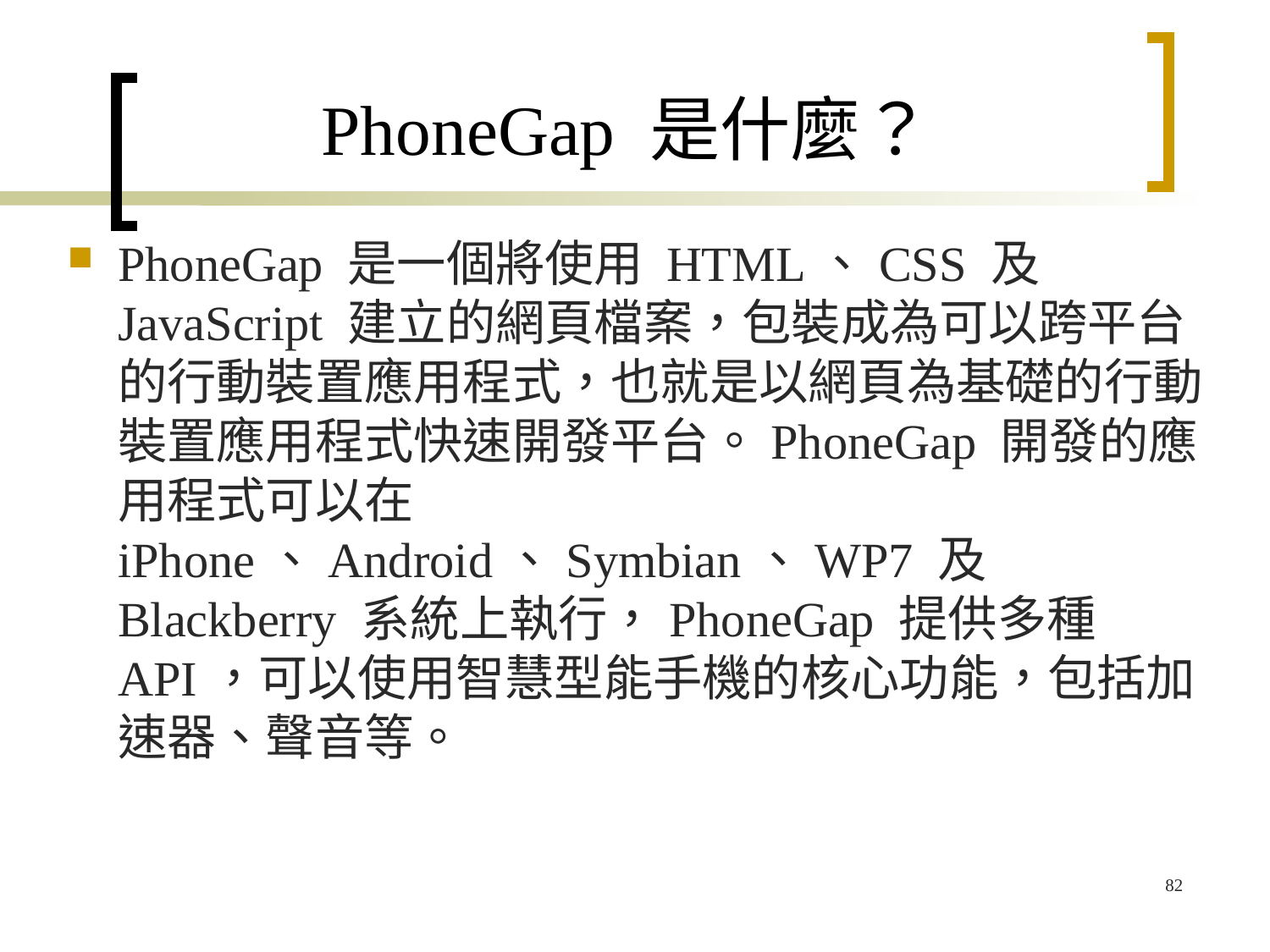

# PhoneGap 是什麼？
PhoneGap 是一個將使用 HTML、CSS 及 JavaScript 建立的網頁檔案，包裝成為可以跨平台的行動裝置應用程式，也就是以網頁為基礎的行動裝置應用程式快速開發平台。PhoneGap 開發的應用程式可以在 iPhone、Android、Symbian、WP7 及 Blackberry 系統上執行，PhoneGap 提供多種 API，可以使用智慧型能手機的核心功能，包括加速器、聲音等。
82